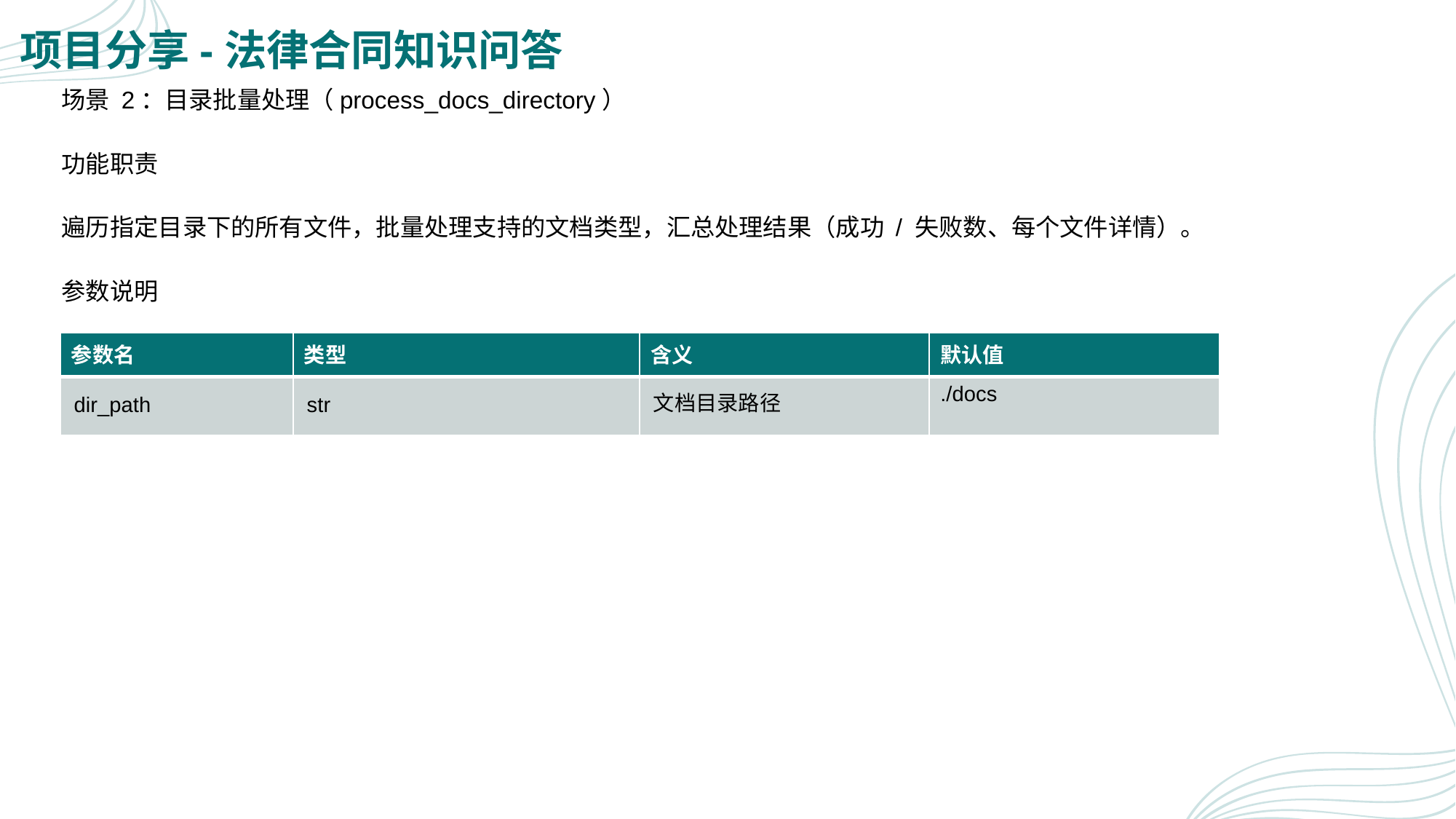

# 项目分享-法律合同知识问答
场景 2：目录批量处理（process_docs_directory）
功能职责
遍历指定目录下的所有文件，批量处理支持的文档类型，汇总处理结果（成功 / 失败数、每个文件详情）。
参数说明

| 参数名 | 类型 | 含义 | 默认值 |
| --- | --- | --- | --- |
| dir\_path | str | 文档目录路径 | ./docs |